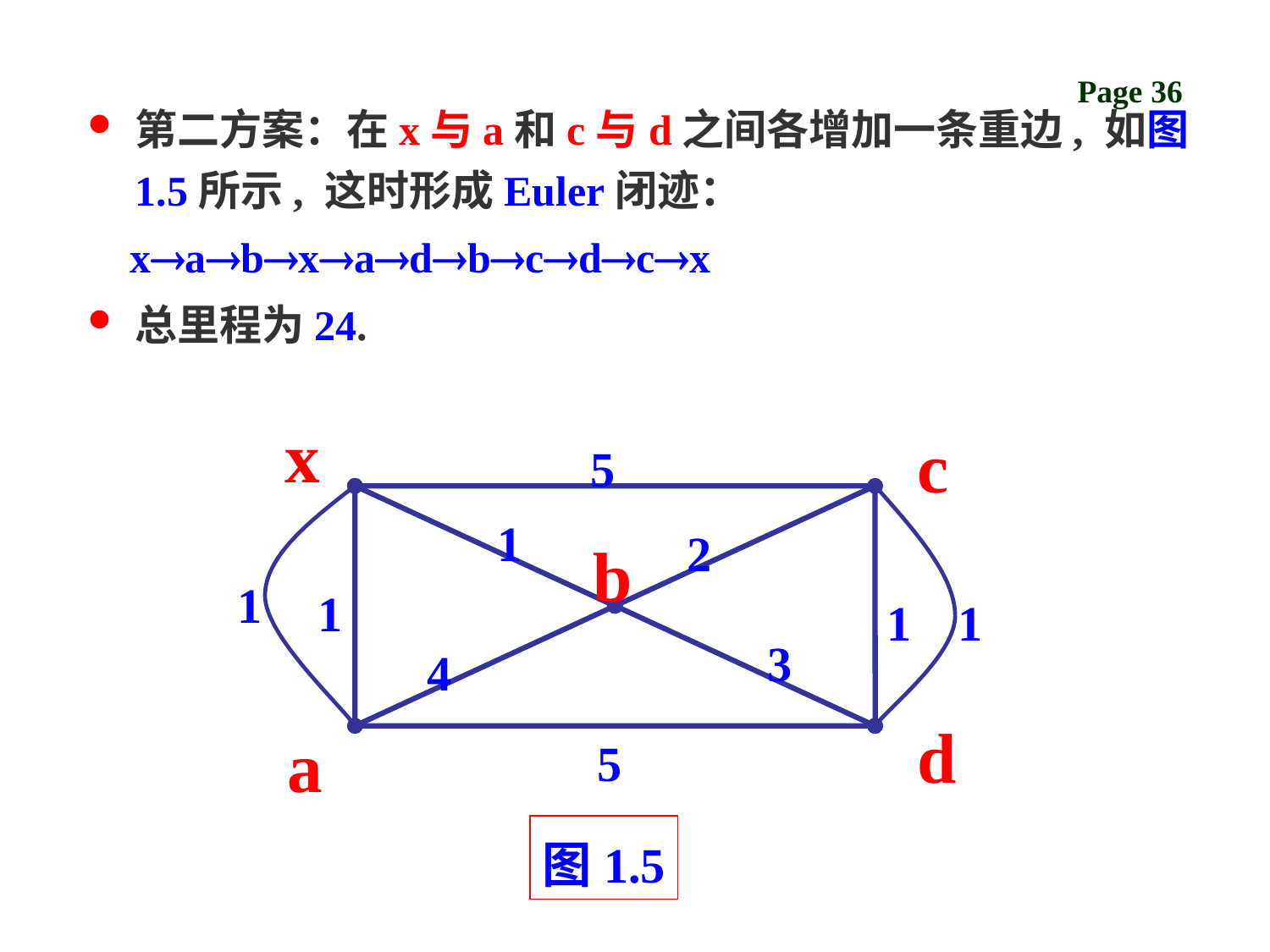

第二方案：在x与a和c与d之间各增加一条重边, 如图1.5所示, 这时形成Euler闭迹：
    x→a→b→x→a→d→b→c→d→c→x
总里程为24.
x
c
5

1
2
b
1
1
1
1

3
4
d
a
5

图1.5